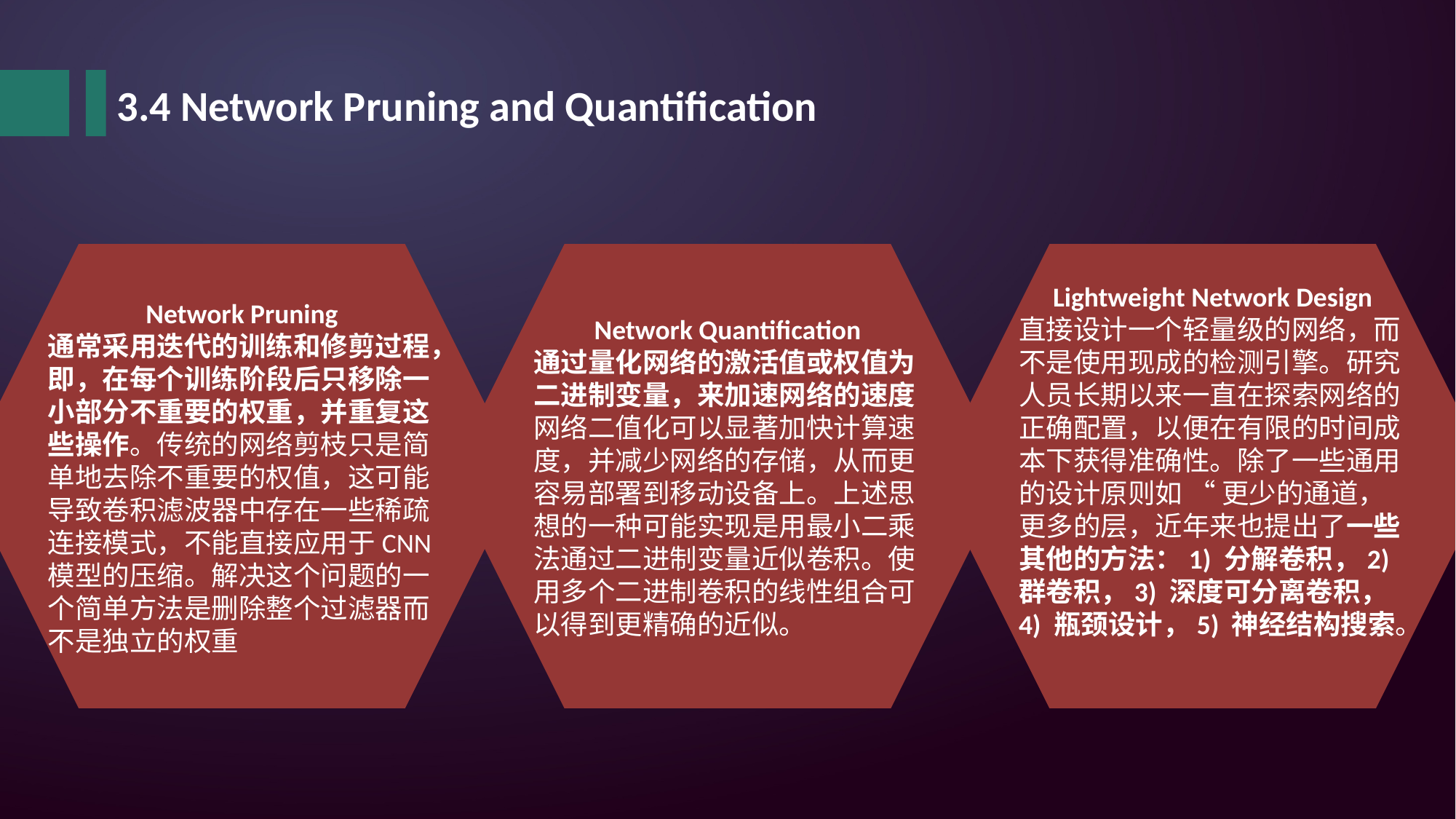

3.4 Network Pruning and Quantification
Network Pruning
通常采用迭代的训练和修剪过程，即，在每个训练阶段后只移除一小部分不重要的权重，并重复这些操作。传统的网络剪枝只是简单地去除不重要的权值，这可能导致卷积滤波器中存在一些稀疏连接模式，不能直接应用于CNN模型的压缩。解决这个问题的一个简单方法是删除整个过滤器而不是独立的权重
Network Quantification
通过量化网络的激活值或权值为二进制变量，来加速网络的速度
网络二值化可以显著加快计算速度，并减少网络的存储，从而更容易部署到移动设备上。上述思想的一种可能实现是用最小二乘法通过二进制变量近似卷积。使用多个二进制卷积的线性组合可以得到更精确的近似。
Lightweight Network Design
直接设计一个轻量级的网络，而不是使用现成的检测引擎。研究人员长期以来一直在探索网络的正确配置，以便在有限的时间成本下获得准确性。除了一些通用的设计原则如 “ 更少的通道，更多的层，近年来也提出了一些其他的方法：1) 分解卷积，2) 群卷积，3) 深度可分离卷积，4) 瓶颈设计，5) 神经结构搜索。